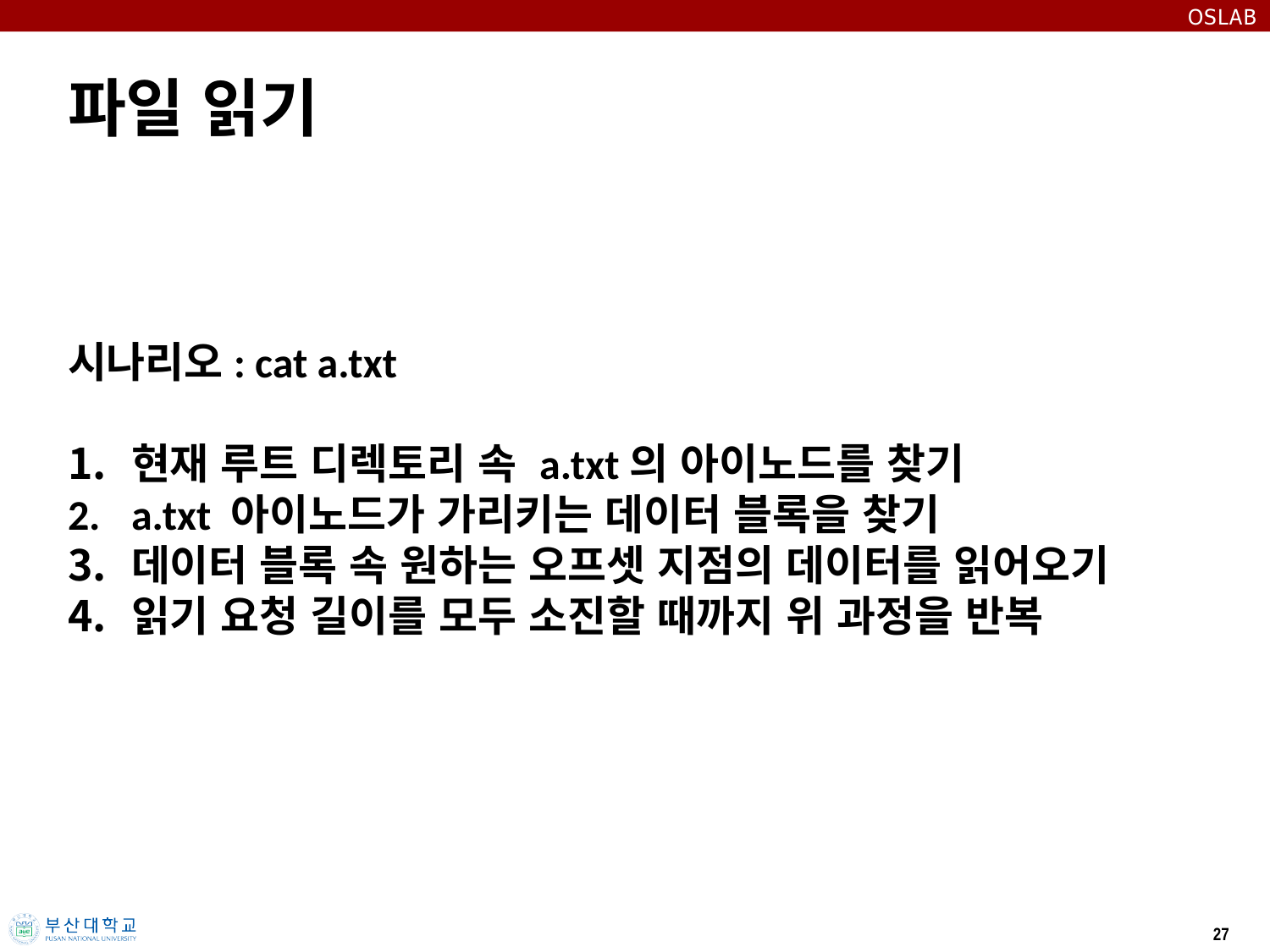

# 파일 읽기
시나리오: cat a.txt

현재 루트 디렉토리 속 a.txt의 아이노드를 찾기
a.txt 아이노드가 가리키는 데이터 블록을 찾기
데이터 블록 속 원하는 오프셋 지점의 데이터를 읽어오기
읽기 요청 길이를 모두 소진할 때까지 위 과정을 반복